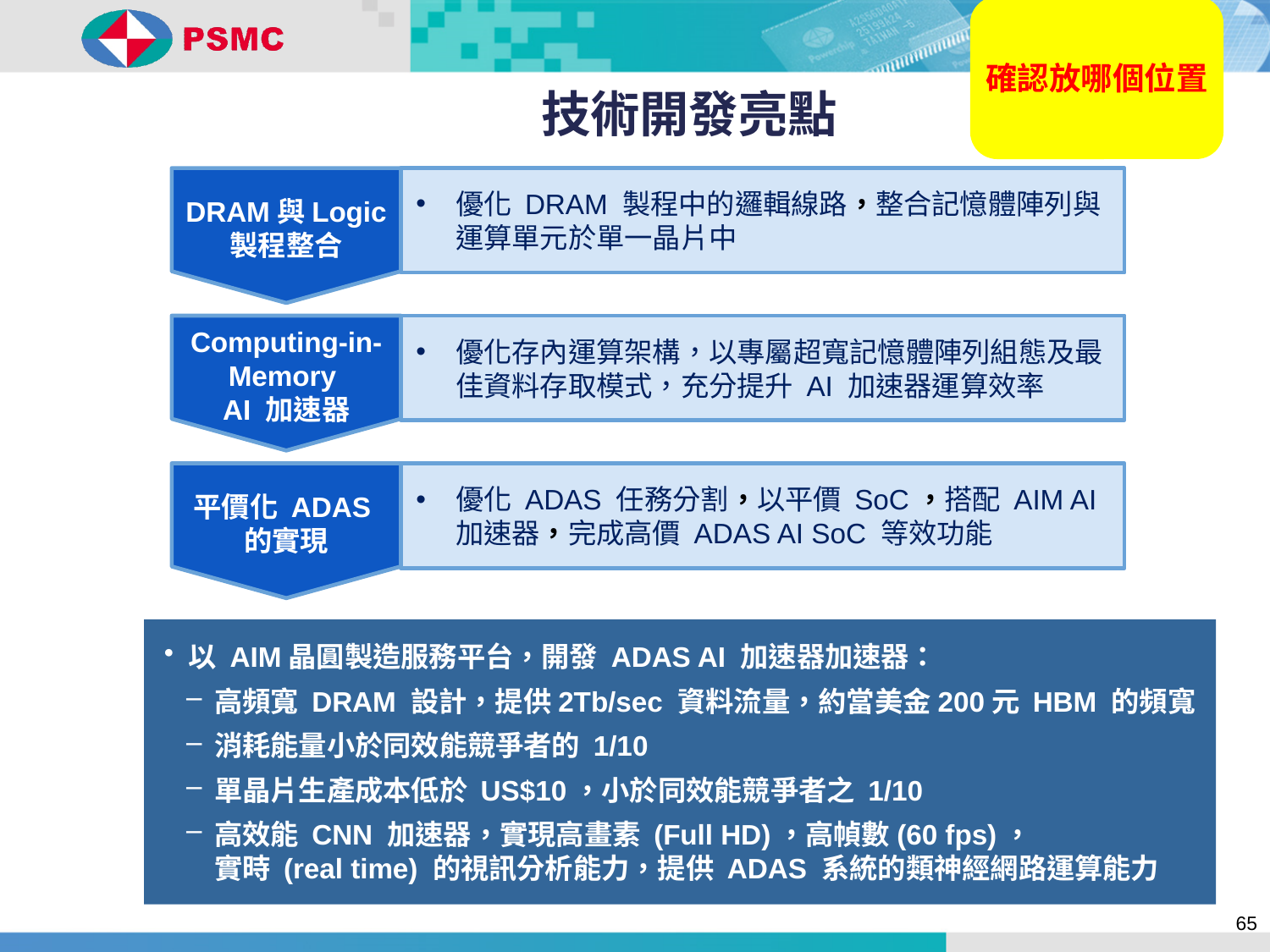

確認放哪個位置
# 技術開發亮點
DRAM與Logic
製程整合
優化 DRAM 製程中的邏輯線路，整合記憶體陣列與運算單元於單一晶片中
Computing-in-
Memory
AI 加速器
優化存內運算架構，以專屬超寬記憶體陣列組態及最佳資料存取模式，充分提升 AI 加速器運算效率
平價化 ADAS
的實現
優化 ADAS 任務分割，以平價 SoC，搭配 AIM AI 加速器，完成高價 ADAS AI SoC 等效功能
以 AIM晶圓製造服務平台，開發 ADAS AI 加速器加速器：
高頻寬 DRAM 設計，提供2Tb/sec 資料流量，約當美金200元 HBM 的頻寬
消耗能量小於同效能競爭者的 1/10
單晶片生產成本低於 US$10，小於同效能競爭者之 1/10
高效能 CNN 加速器，實現高畫素 (Full HD)，高幀數(60 fps)，
實時 (real time) 的視訊分析能力，提供 ADAS 系統的類神經網路運算能力
65